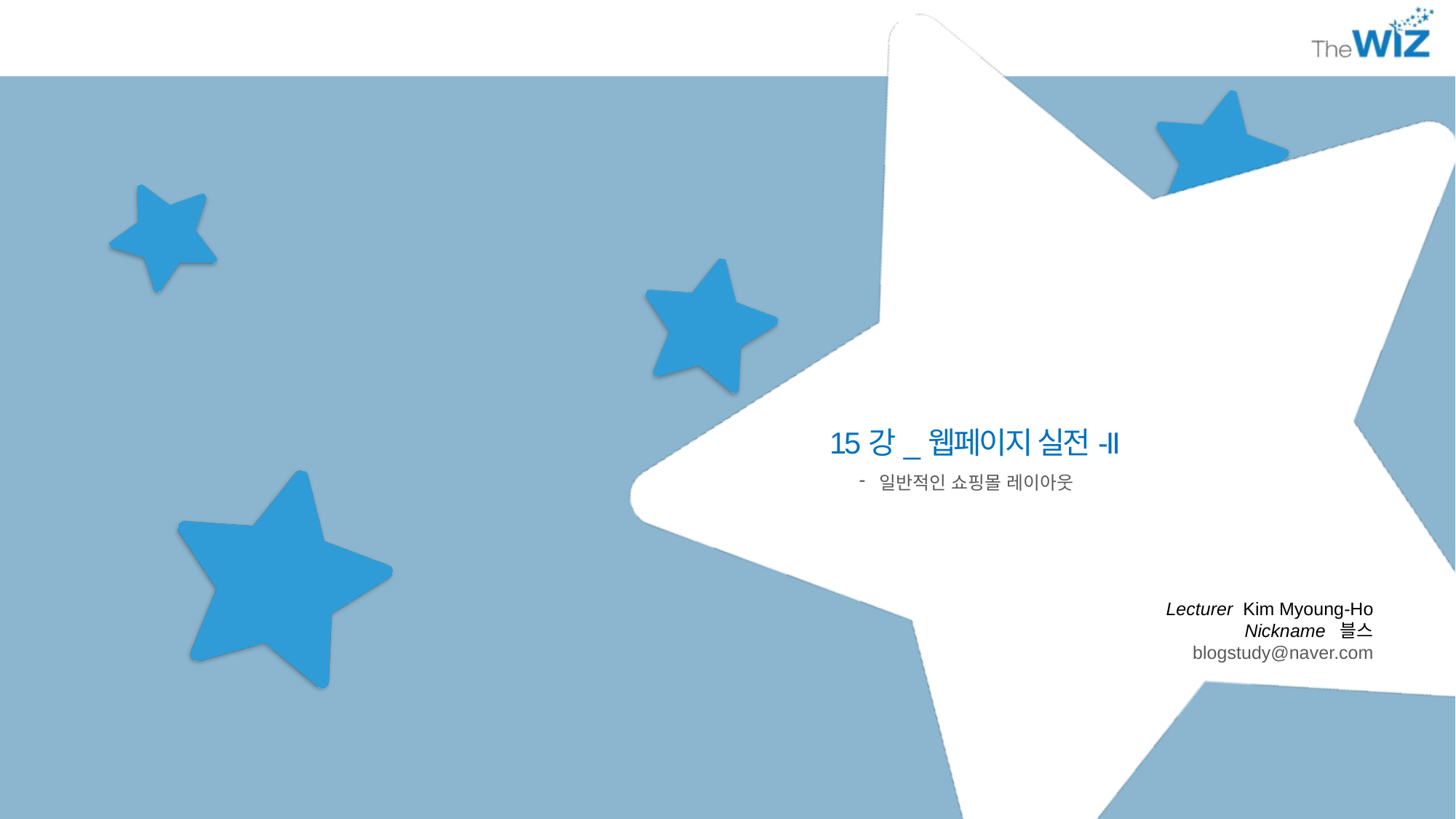

15강_웹페이지 실전-II
일반적인 쇼핑몰 레이아웃
Lecturer  Kim Myoung-Ho
Nickname  블스
blogstudy@naver.com